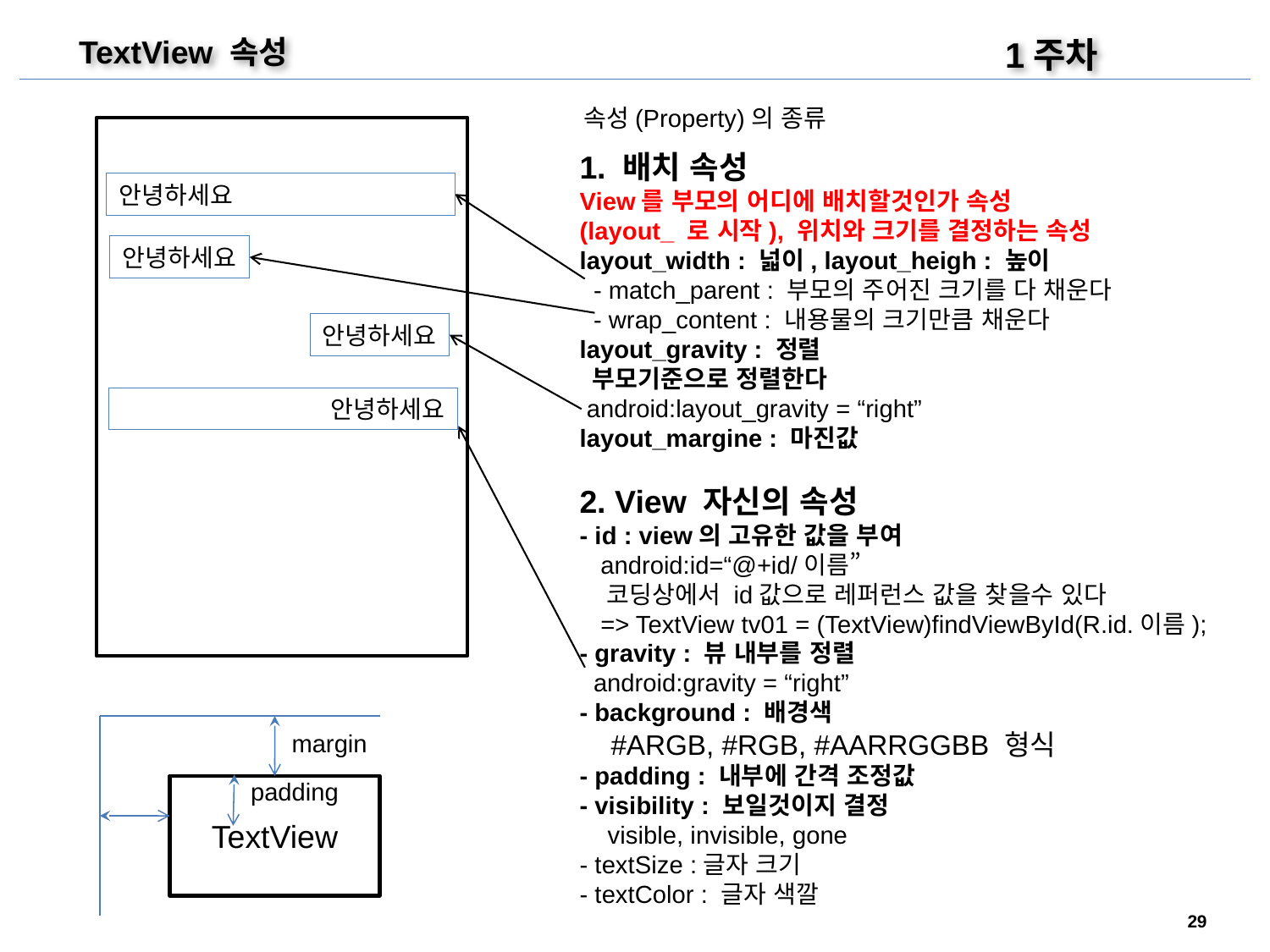

1주차
TextView 속성
속성(Property)의 종류

1. 배치 속성
View를 부모의 어디에 배치할것인가 속성
(layout_ 로 시작), 위치와 크기를 결정하는 속성
layout_width : 넓이, layout_heigh : 높이
  - match_parent : 부모의 주어진 크기를 다 채운다
  - wrap_content : 내용물의 크기만큼 채운다
layout_gravity : 정렬
 부모기준으로 정렬한다
 android:layout_gravity = “right”
layout_margine : 마진값

2. View 자신의 속성
- id : view의 고유한 값을 부여
   android:id=“@+id/이름”
   코딩상에서 id값으로 레퍼런스 값을 찾을수 있다
   => TextView tv01 = (TextView)findViewById(R.id.이름);
- gravity : 뷰 내부를 정렬
  android:gravity = “right”
- background : 배경색
    #ARGB, #RGB, #AARRGGBB 형식
- padding : 내부에 간격 조정값
- visibility : 보일것이지 결정
    visible, invisible, gone
- textSize :글자 크기
- textColor : 글자 색깔
안녕하세요
안녕하세요
안녕하세요
안녕하세요
margin
padding
TextView